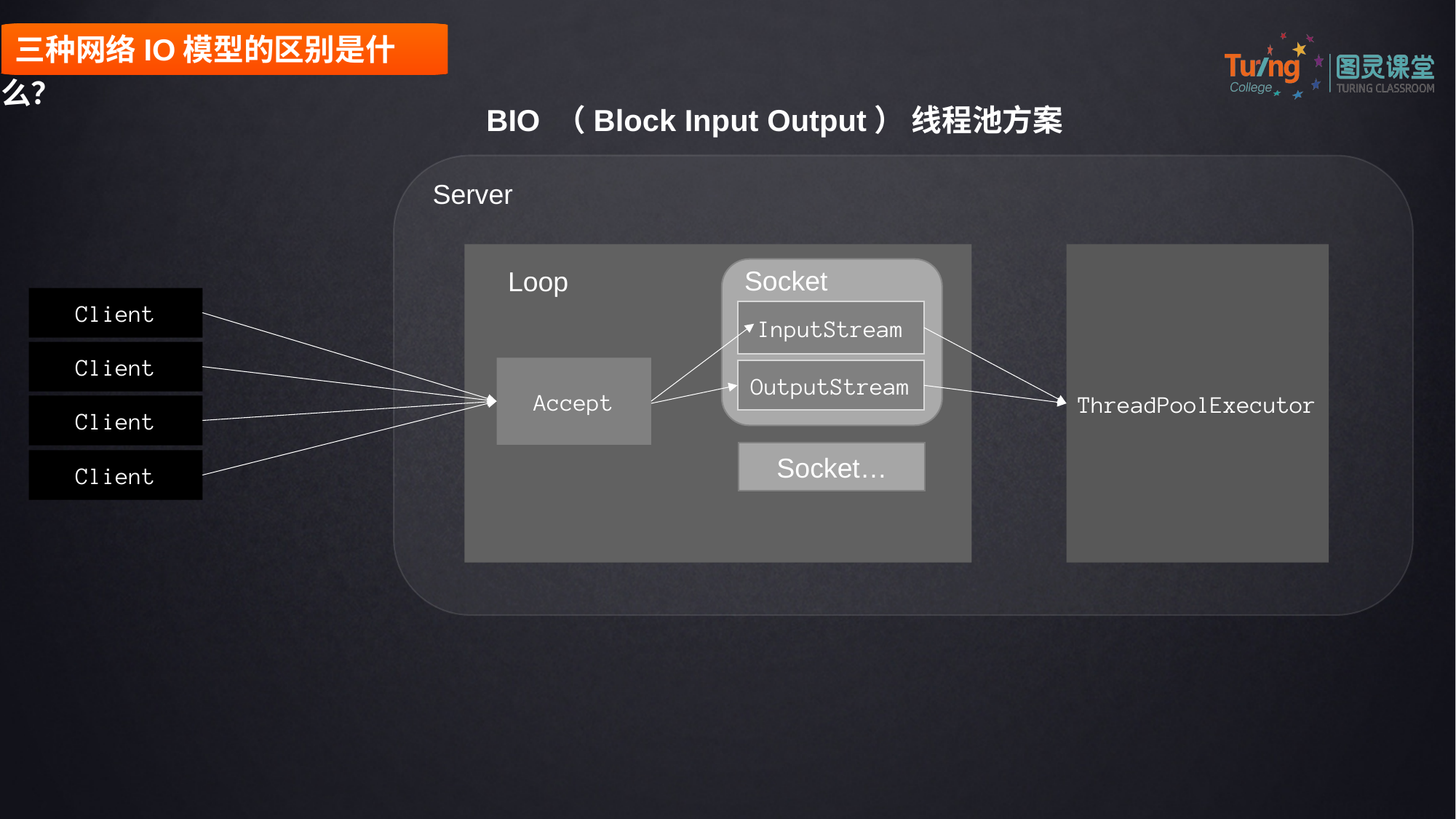

三种网络IO模型的区别是什么？
BIO （Block Input Output） 线程池方案

Server
ThreadPoolExecutor

Socket
Loop

Client
InputStream
Client
Accept
OutputStream
Client
Socket…
Client